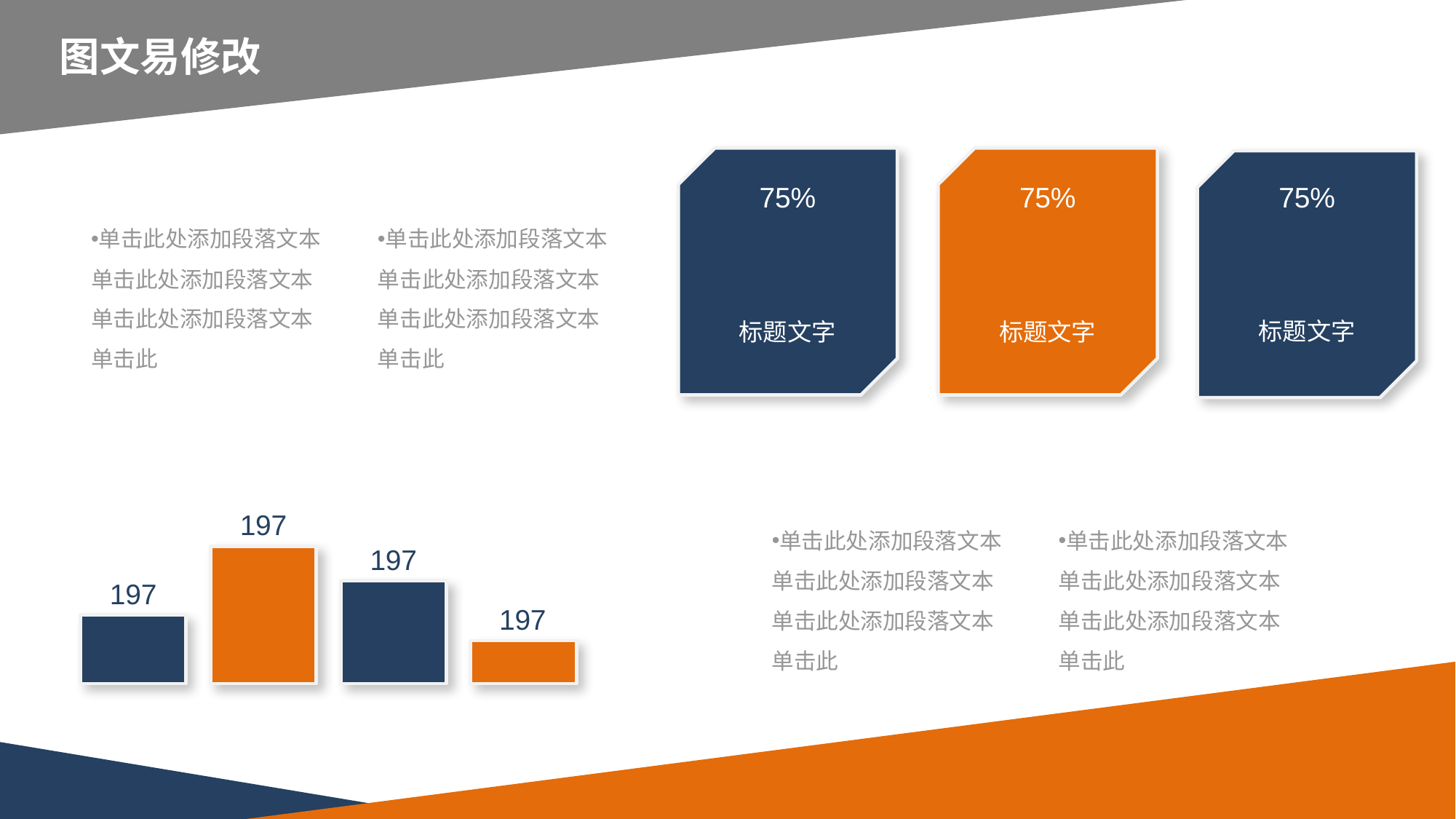

延时符
图文易修改

75%
标题文字

75%
标题文字

75%
标题文字
单击此处添加段落文本单击此处添加段落文本单击此处添加段落文本单击此
单击此处添加段落文本单击此处添加段落文本单击此处添加段落文本单击此
单击此处添加段落文本单击此处添加段落文本单击此处添加段落文本单击此
单击此处添加段落文本单击此处添加段落文本单击此处添加段落文本单击此
197
197

197

197